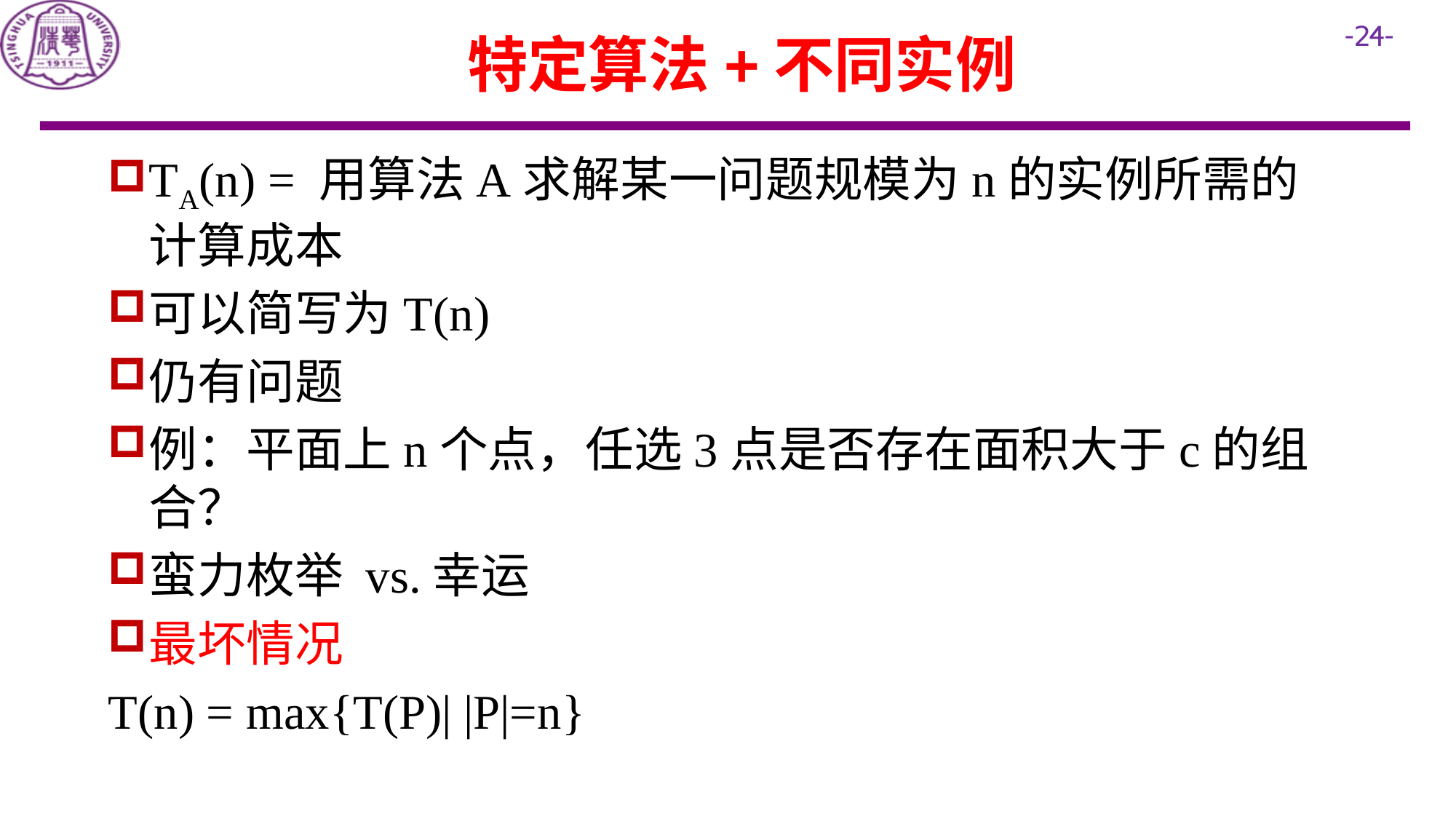

# 特定算法+不同实例
TA(n) = 用算法A求解某一问题规模为n的实例所需的计算成本
可以简写为T(n)
仍有问题
例：平面上n个点，任选3点是否存在面积大于c的组合？
蛮力枚举 vs.幸运
最坏情况
T(n) = max{T(P)| |P|=n}